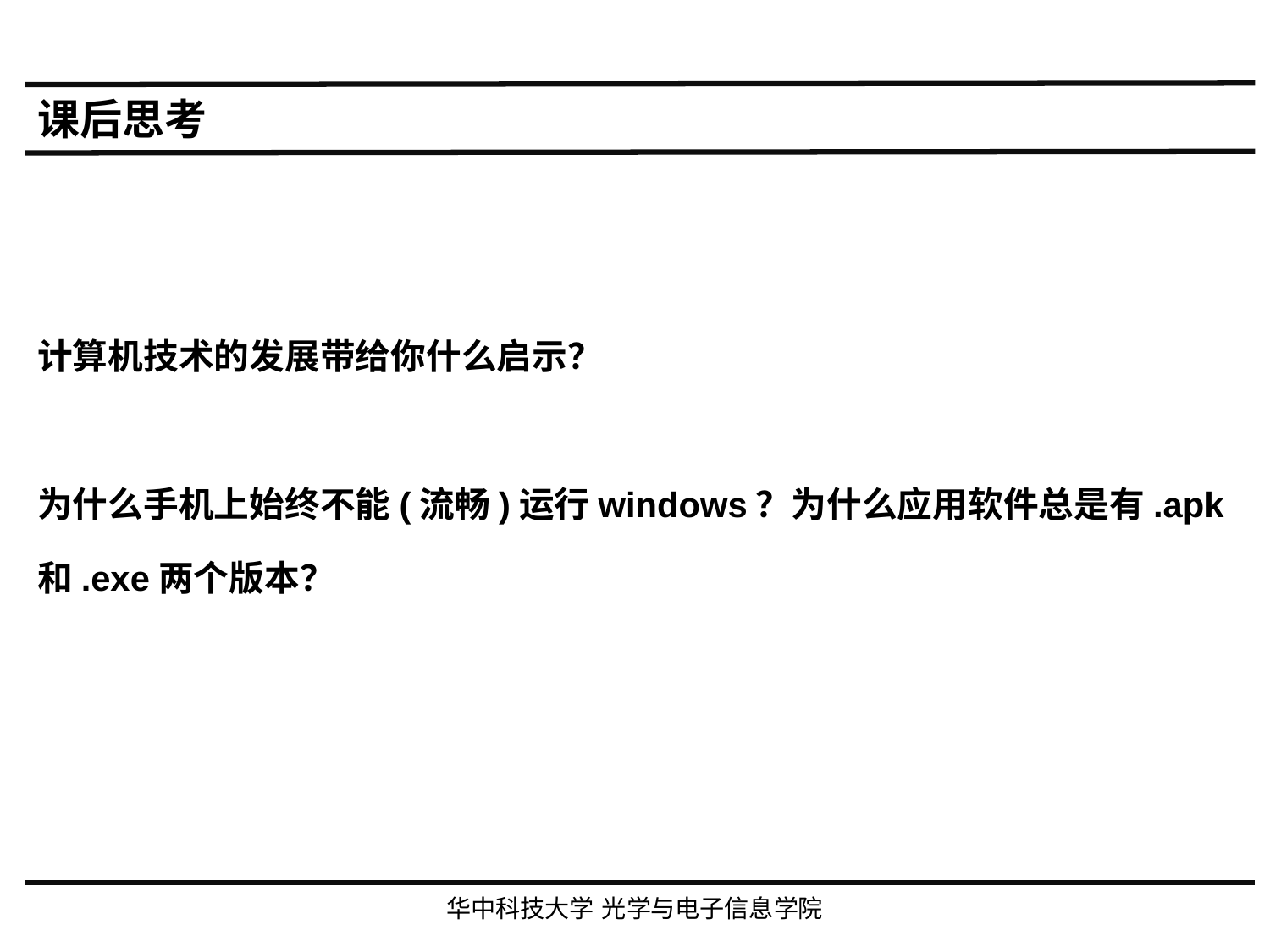

课后思考
计算机技术的发展带给你什么启示？
为什么手机上始终不能(流畅)运行windows？为什么应用软件总是有.apk和.exe两个版本？
华中科技大学 光学与电子信息学院